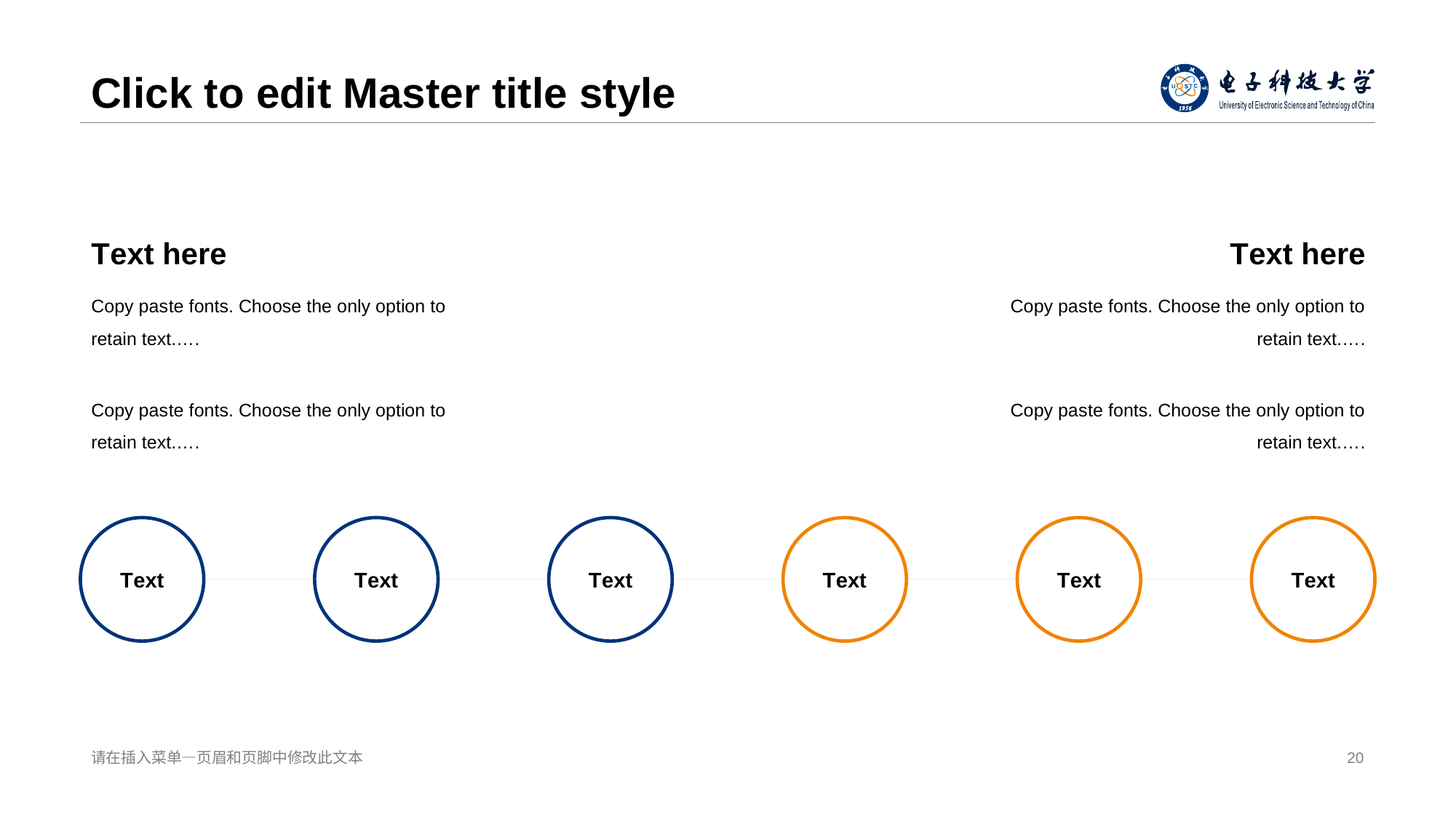

# Clic k to edit Master title style
T ext here
T ext here
Copy pas te fonts. Choose the only option to retain text.….
Copy pas te fonts. Choose the only option to retain text.….
Copy pas te fonts. Choose the only option to retain text.….
Copy pas te fonts. Choose the only option to retain text.….
T ext
T ext
T ext
T ext
T ext
T ext
请在插 入菜单—页眉和页脚中修改此文本
20